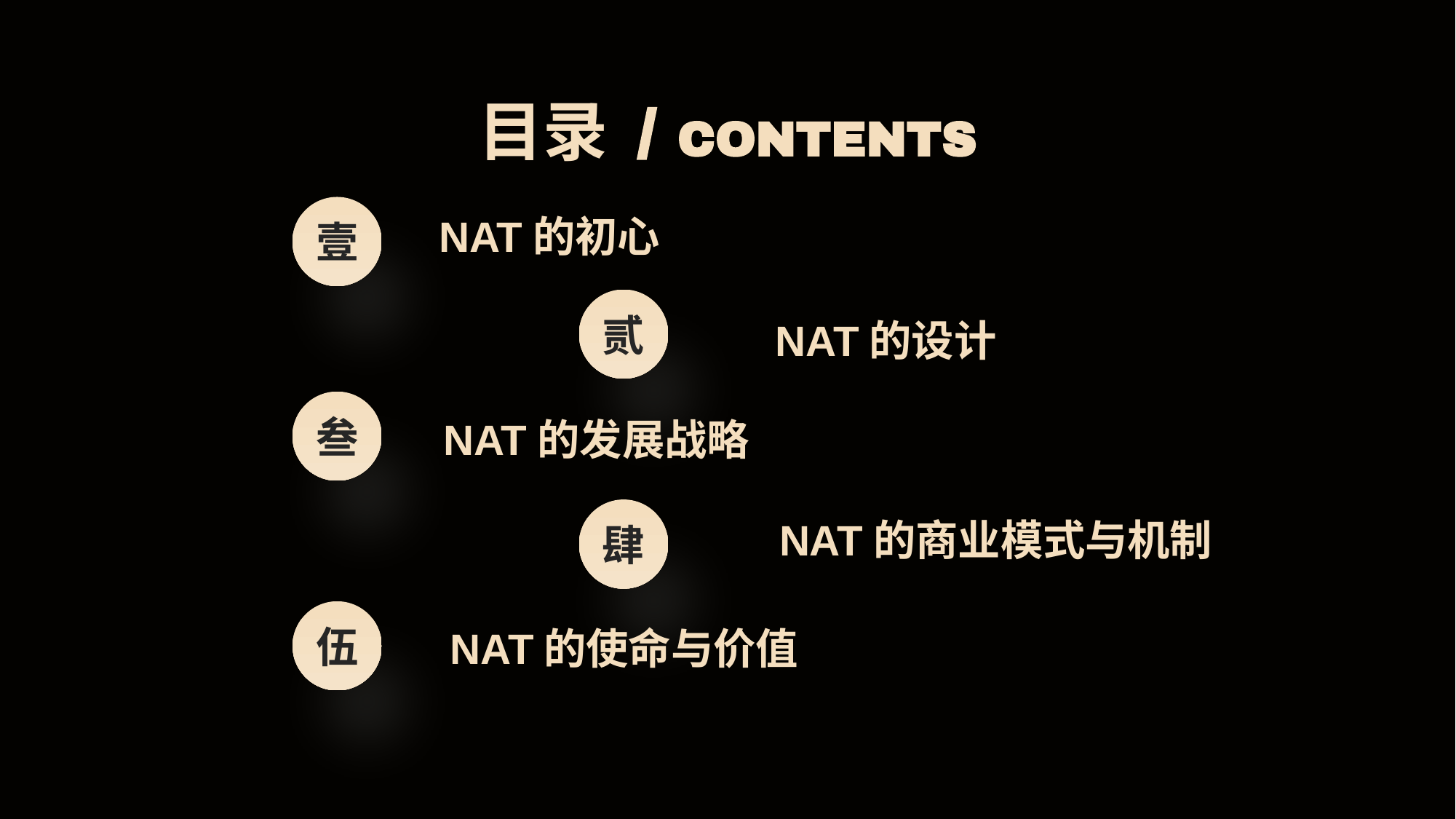

目录 / CONTENTS
NAT的初心
壹
NAT的设计
贰
NAT的发展战略
叁
NAT的商业模式与机制
肆
NAT的使命与价值
伍